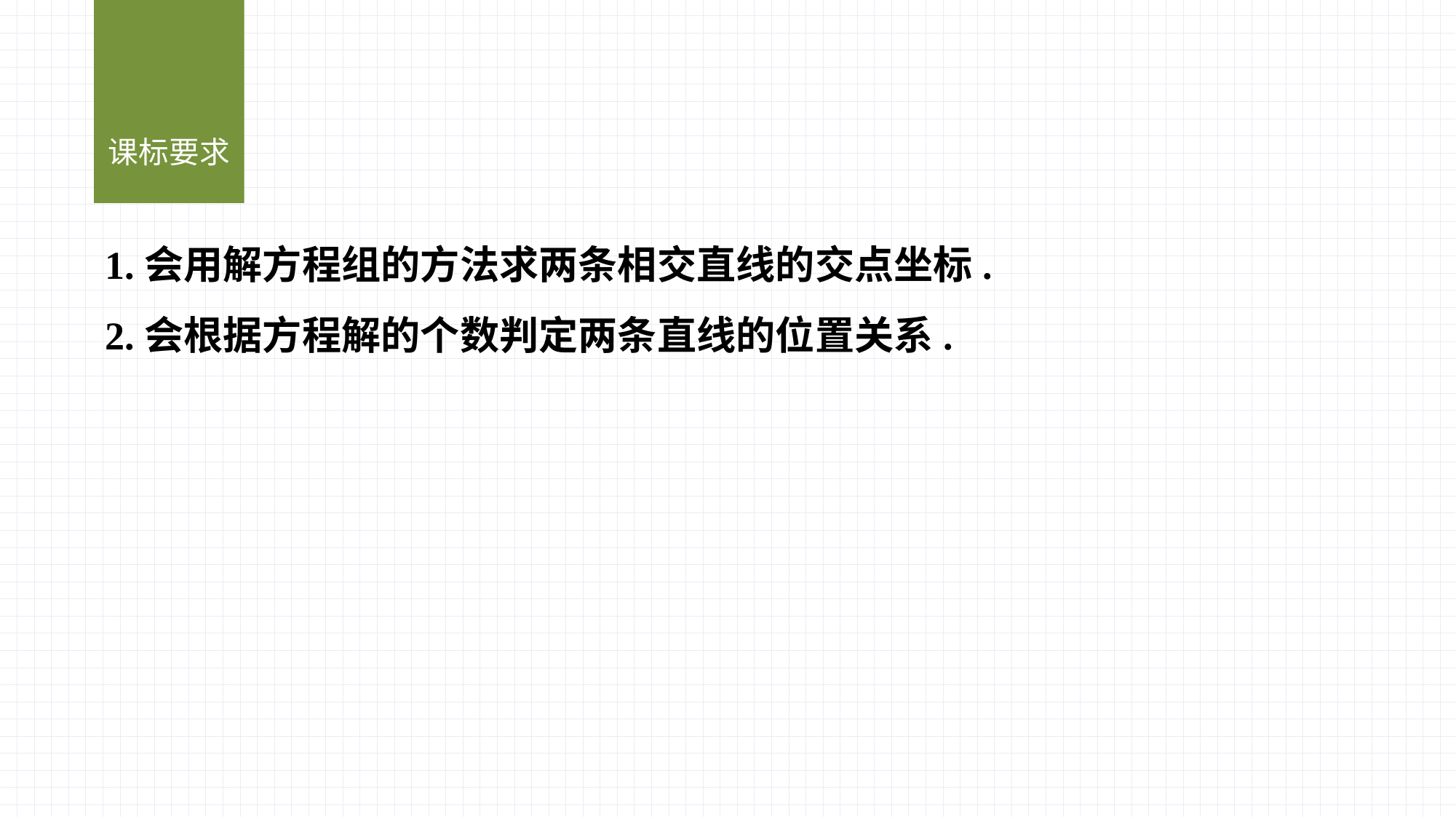

课标要求
1.会用解方程组的方法求两条相交直线的交点坐标.
2.会根据方程解的个数判定两条直线的位置关系.